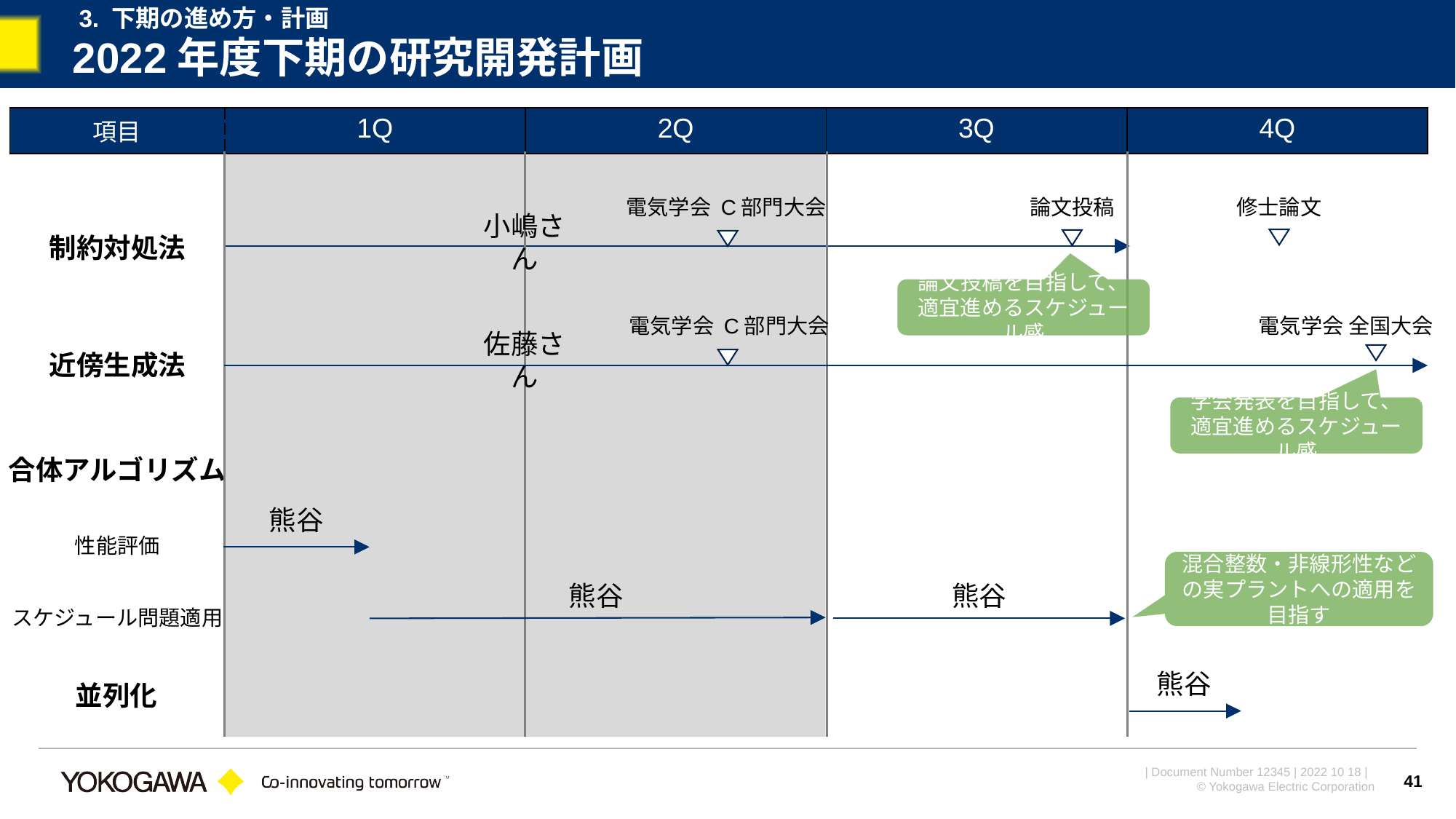

3. 下期の進め方・計画
2022年度下期の研究開発計画
| 項目 | 1Q | 2Q | 3Q | 4Q |
| --- | --- | --- | --- | --- |

修士論文
電気学会 C部門大会
論文投稿
小嶋さん
制約対処法

論文投稿を目指して、
適宜進めるスケジュール感
電気学会 C部門大会
電気学会 全国大会
佐藤さん
近傍生成法

学会発表を目指して、
適宜進めるスケジュール感
合体アルゴリズム
熊谷
性能評価
混合整数・非線形性などの実プラントへの適用を目指す
熊谷
熊谷
スケジュール問題適用
熊谷
並列化
41